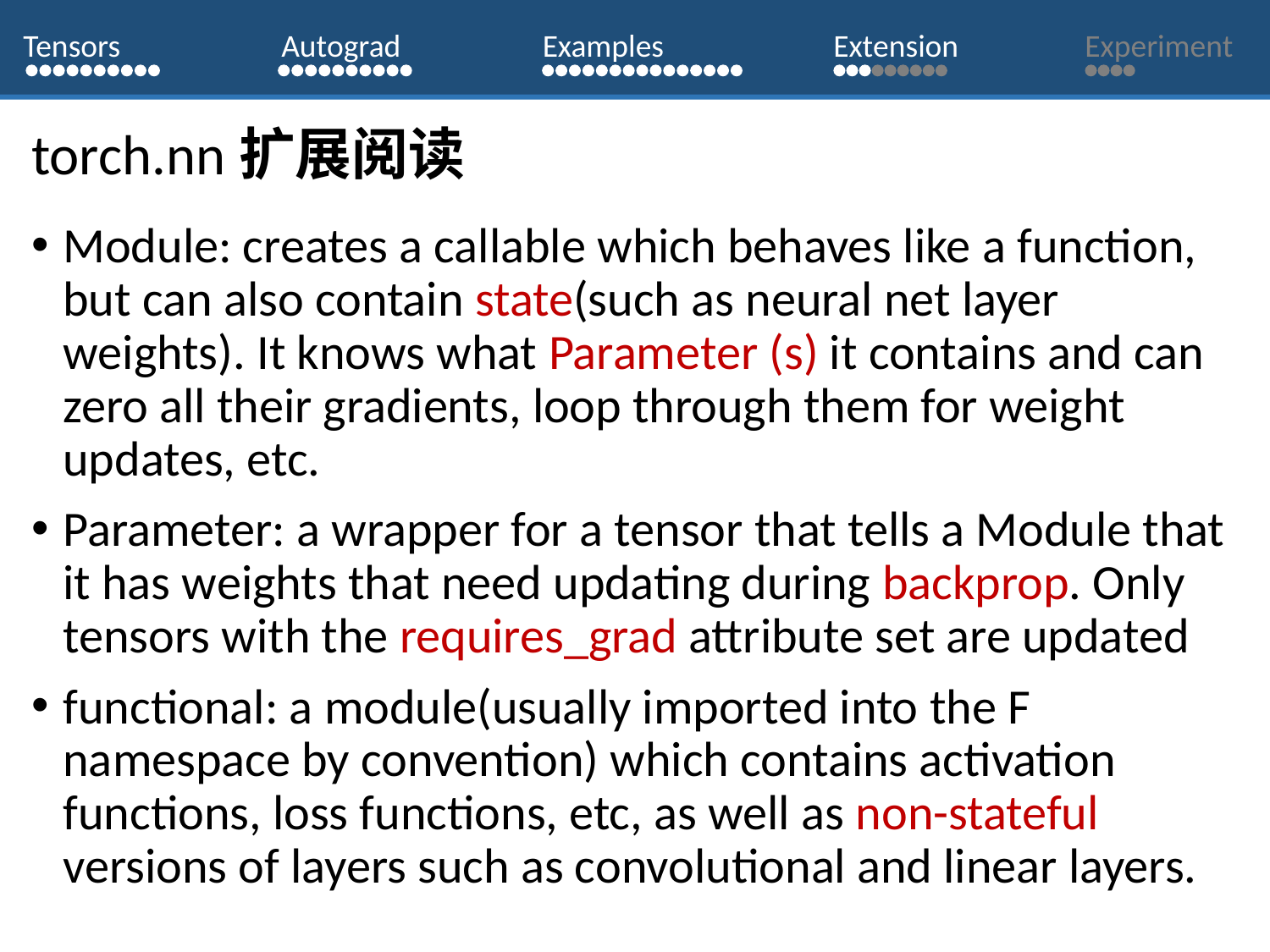

Tensors
Autograd
Examples
Extension
Experiment

# torch.nn扩展阅读
Module: creates a callable which behaves like a function, but can also contain state(such as neural net layer weights). It knows what Parameter (s) it contains and can zero all their gradients, loop through them for weight updates, etc.
Parameter: a wrapper for a tensor that tells a Module that it has weights that need updating during backprop. Only tensors with the requires_grad attribute set are updated
functional: a module(usually imported into the F namespace by convention) which contains activation functions, loss functions, etc, as well as non-stateful versions of layers such as convolutional and linear layers.